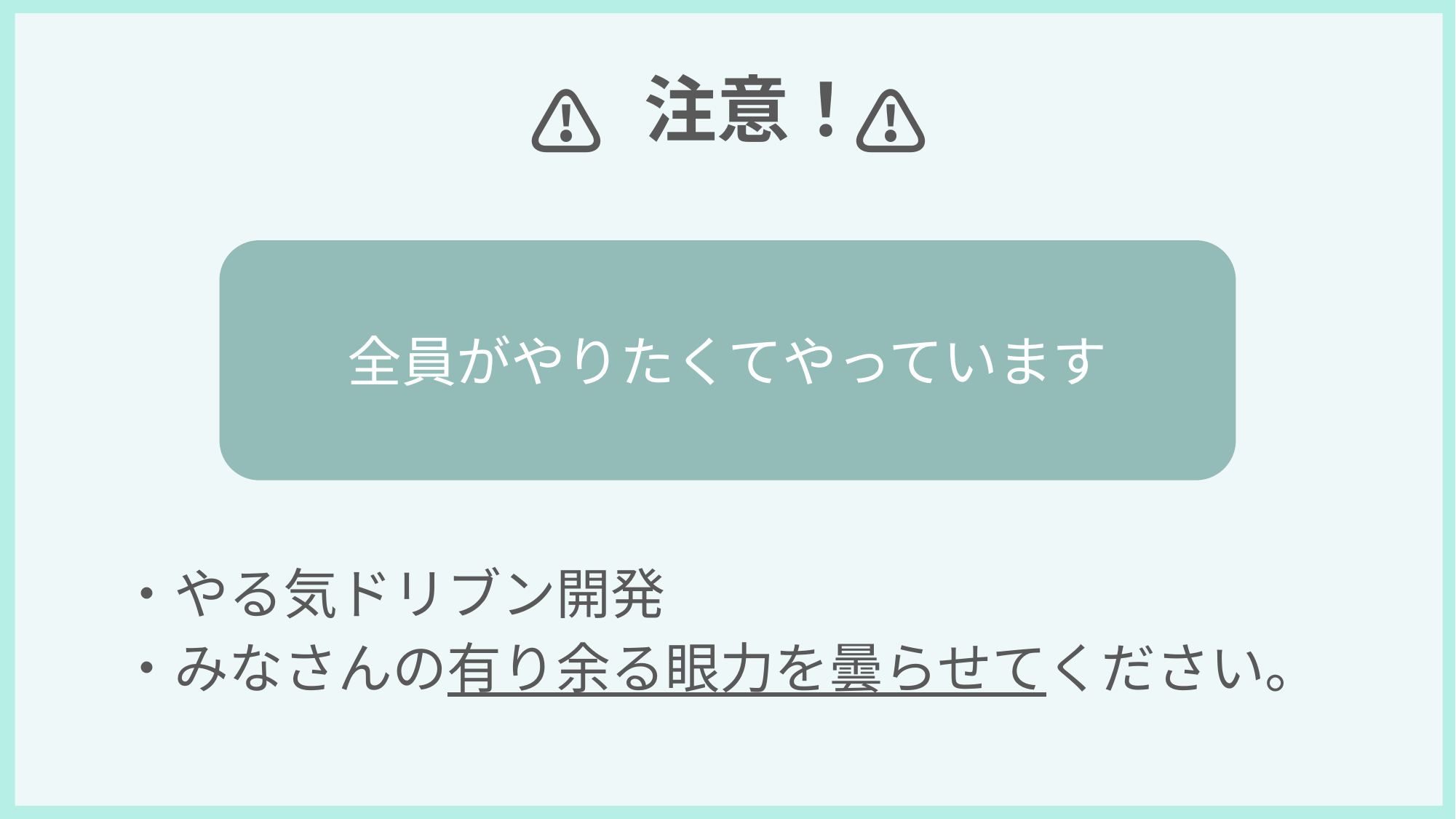

注意！
# ⚠️ 　　　⚠️
全員がやりたくてやっています
・やる気ドリブン開発
・みなさんの有り余る眼力を曇らせてください。